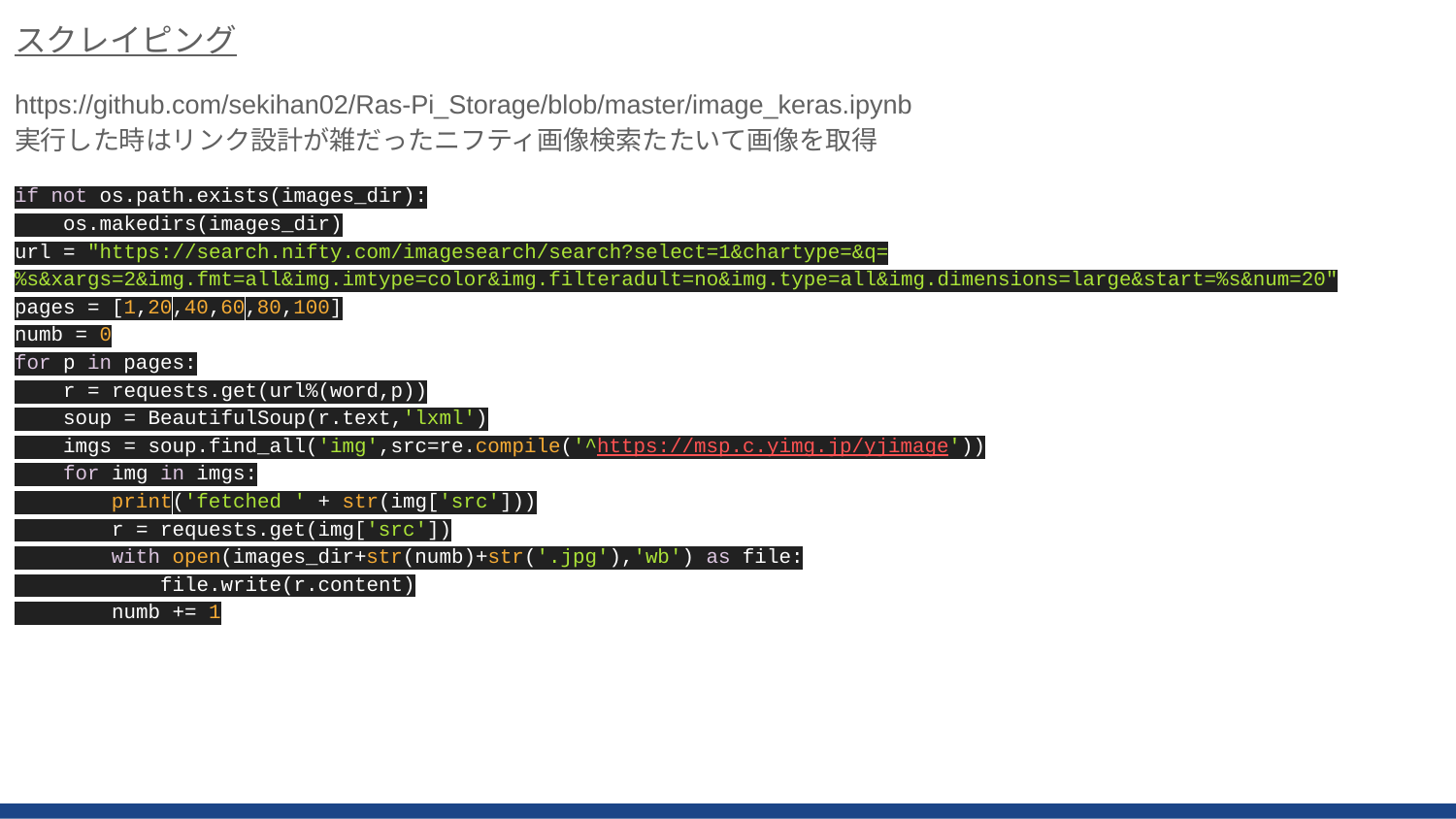

スクレイピング
https://github.com/sekihan02/Ras-Pi_Storage/blob/master/image_keras.ipynb
実行した時はリンク設計が雑だったニフティ画像検索たたいて画像を取得
if not os.path.exists(images_dir):
    os.makedirs(images_dir)
url = "https://search.nifty.com/imagesearch/search?select=1&chartype=&q=%s&xargs=2&img.fmt=all&img.imtype=color&img.filteradult=no&img.type=all&img.dimensions=large&start=%s&num=20"
pages = [1,20,40,60,80,100]
numb = 0
for p in pages:
    r = requests.get(url%(word,p))
    soup = BeautifulSoup(r.text,'lxml')
    imgs = soup.find_all('img',src=re.compile('^https://msp.c.yimg.jp/yjimage'))
    for img in imgs:
        print('fetched ' + str(img['src']))
        r = requests.get(img['src'])
        with open(images_dir+str(numb)+str('.jpg'),'wb') as file:
            file.write(r.content)
        numb += 1